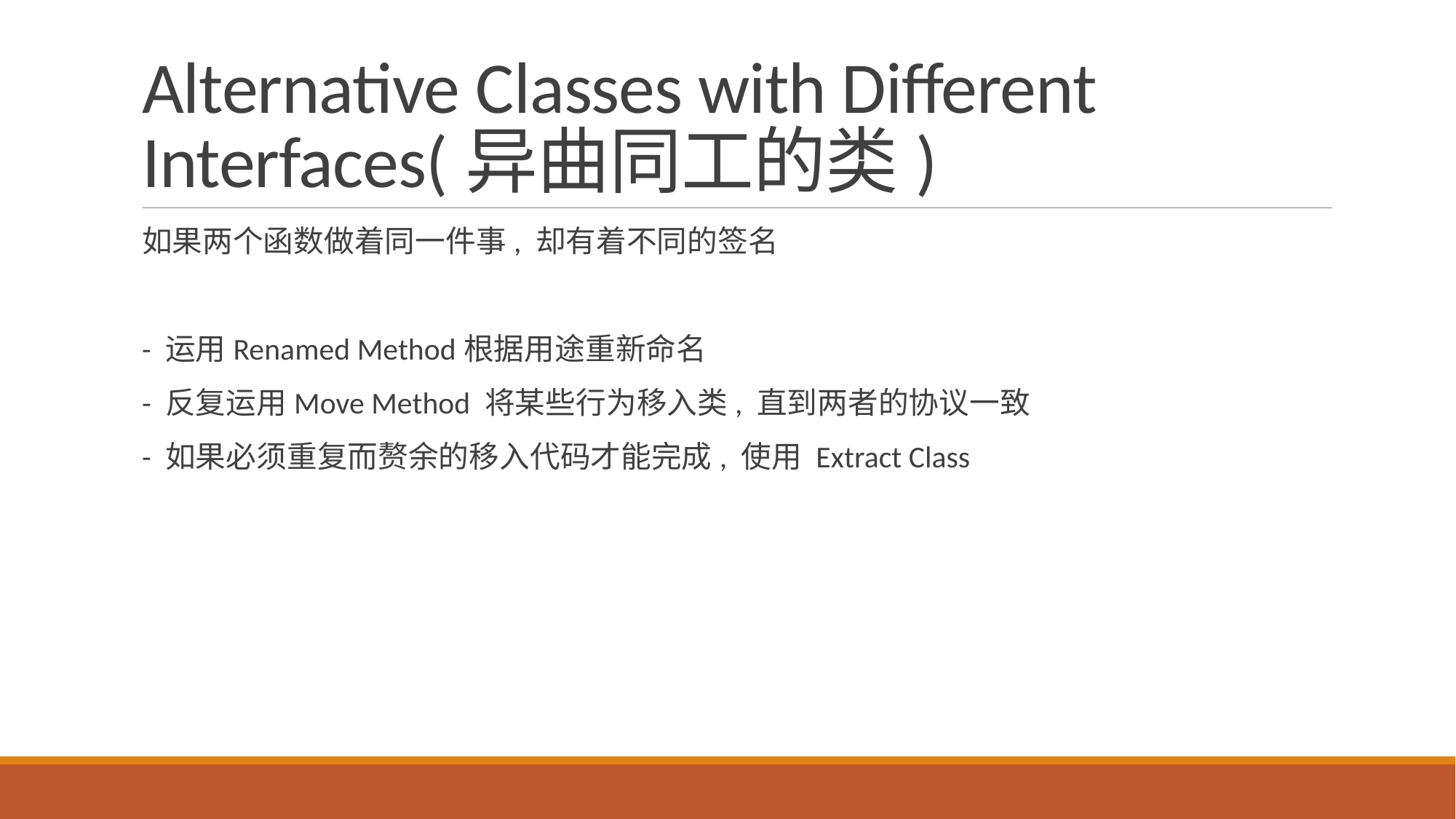

# Alternative Classes with Different Interfaces(异曲同工的类)
如果两个函数做着同一件事, 却有着不同的签名

- 运用Renamed Method根据用途重新命名
- 反复运用Move Method 将某些行为移入类, 直到两者的协议一致
- 如果必须重复而赘余的移入代码才能完成, 使用 Extract Class